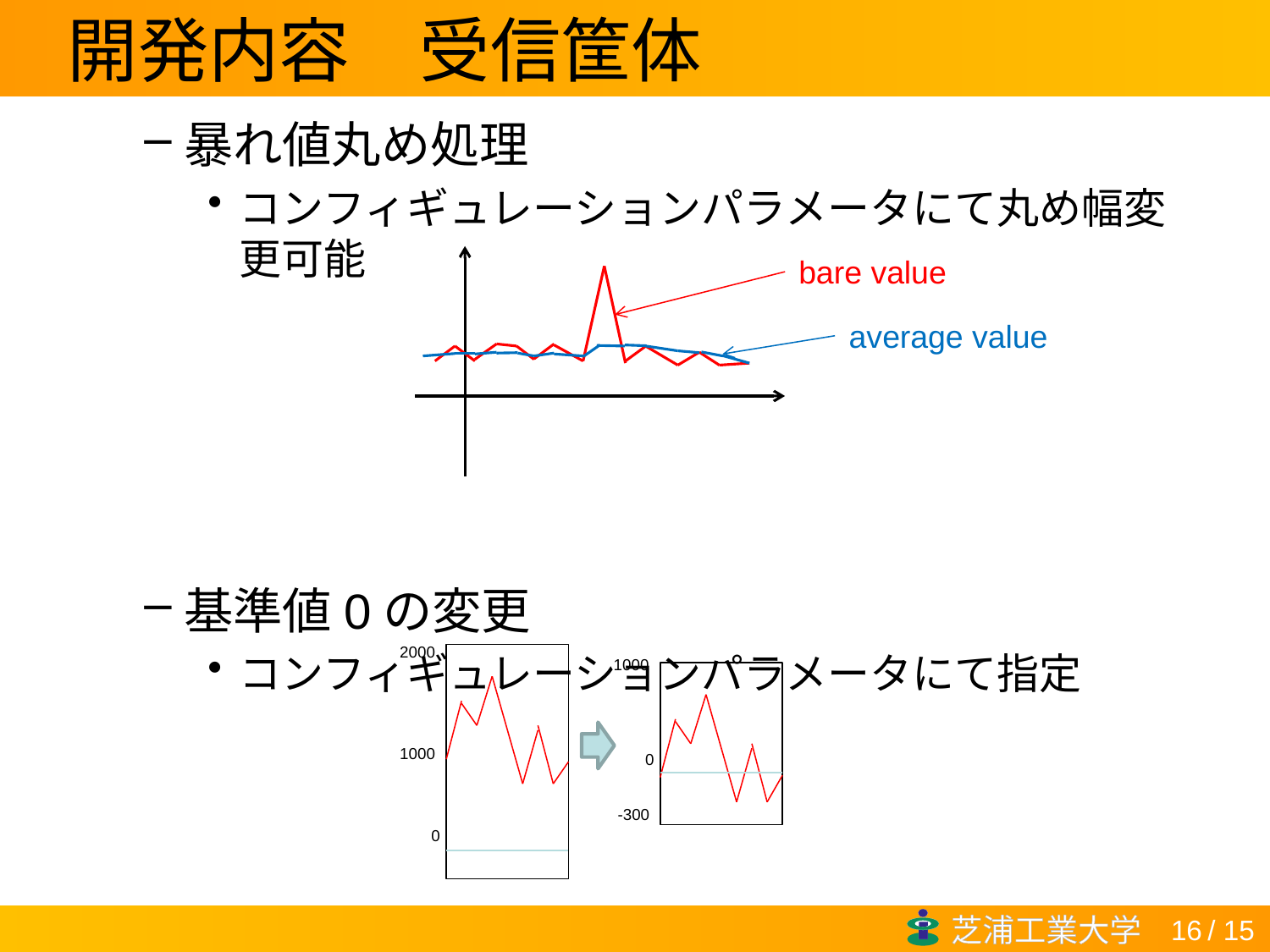

# 開発内容　受信筐体
暴れ値丸め処理
コンフィギュレーションパラメータにて丸め幅変更可能

基準値0の変更
コンフィギュレーションパラメータにて指定
bare value
average value
2000

1000

1000
0
-300
0
16
/ 15